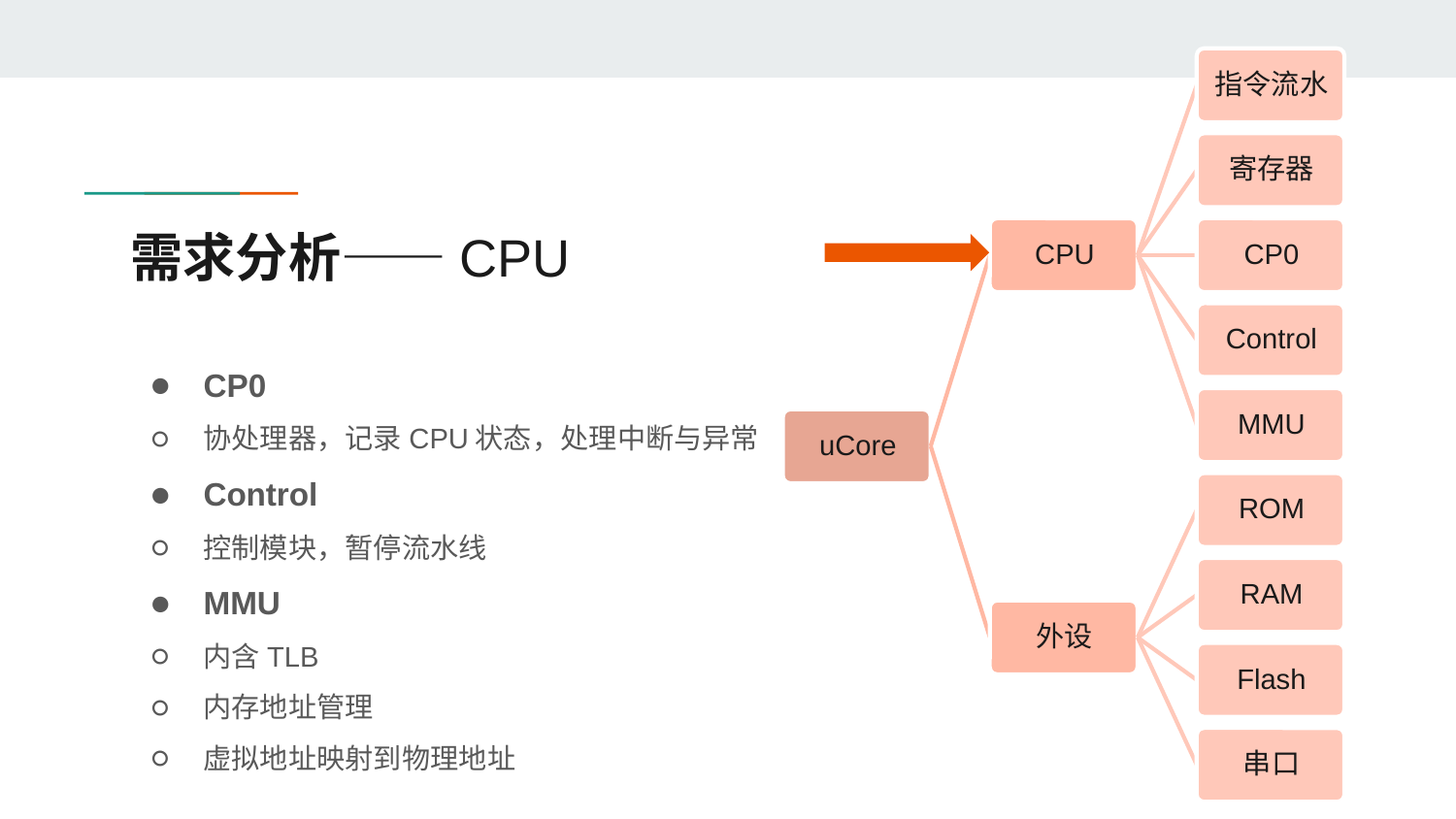

uCore

CPU

指令流水

寄存器

CP0

Control

MMU

外设

ROM

RAM

Flash

串口
# 需求分析——CPU

CP0
协处理器，记录CPU状态，处理中断与异常
Control
控制模块，暂停流水线
MMU
内含TLB
内存地址管理
虚拟地址映射到物理地址